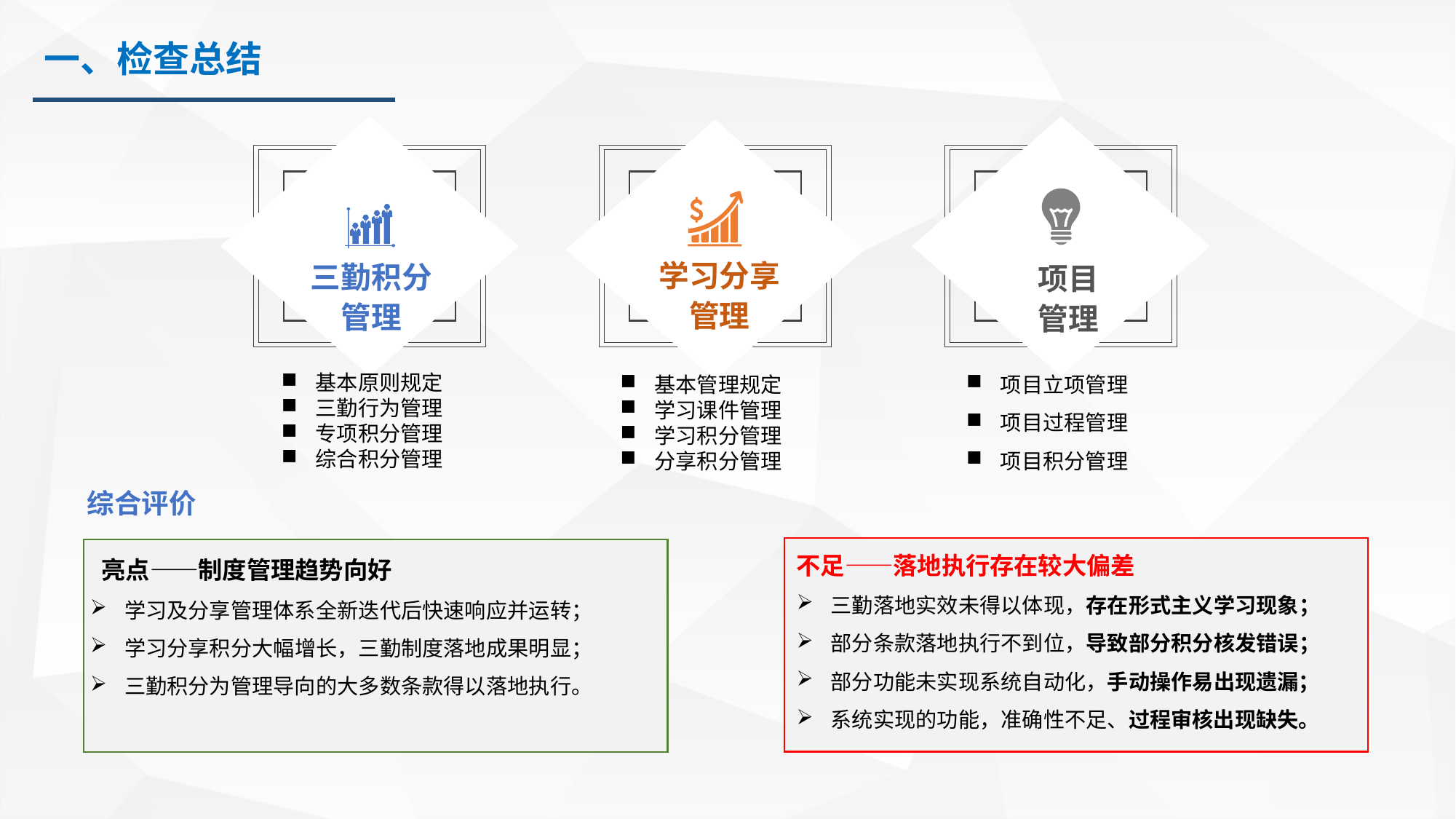

一、检查总结

学习分享管理
三勤积分管理
项目
管理
项目立项管理
项目过程管理
项目积分管理
基本原则规定
三勤行为管理
专项积分管理
综合积分管理
基本管理规定
学习课件管理
学习积分管理
分享积分管理
综合评价

不足——落地执行存在较大偏差
三勤落地实效未得以体现，存在形式主义学习现象；
部分条款落地执行不到位，导致部分积分核发错误；
部分功能未实现系统自动化，手动操作易出现遗漏；
系统实现的功能，准确性不足、过程审核出现缺失。

 亮点——制度管理趋势向好
学习及分享管理体系全新迭代后快速响应并运转；
学习分享积分大幅增长，三勤制度落地成果明显；
三勤积分为管理导向的大多数条款得以落地执行。